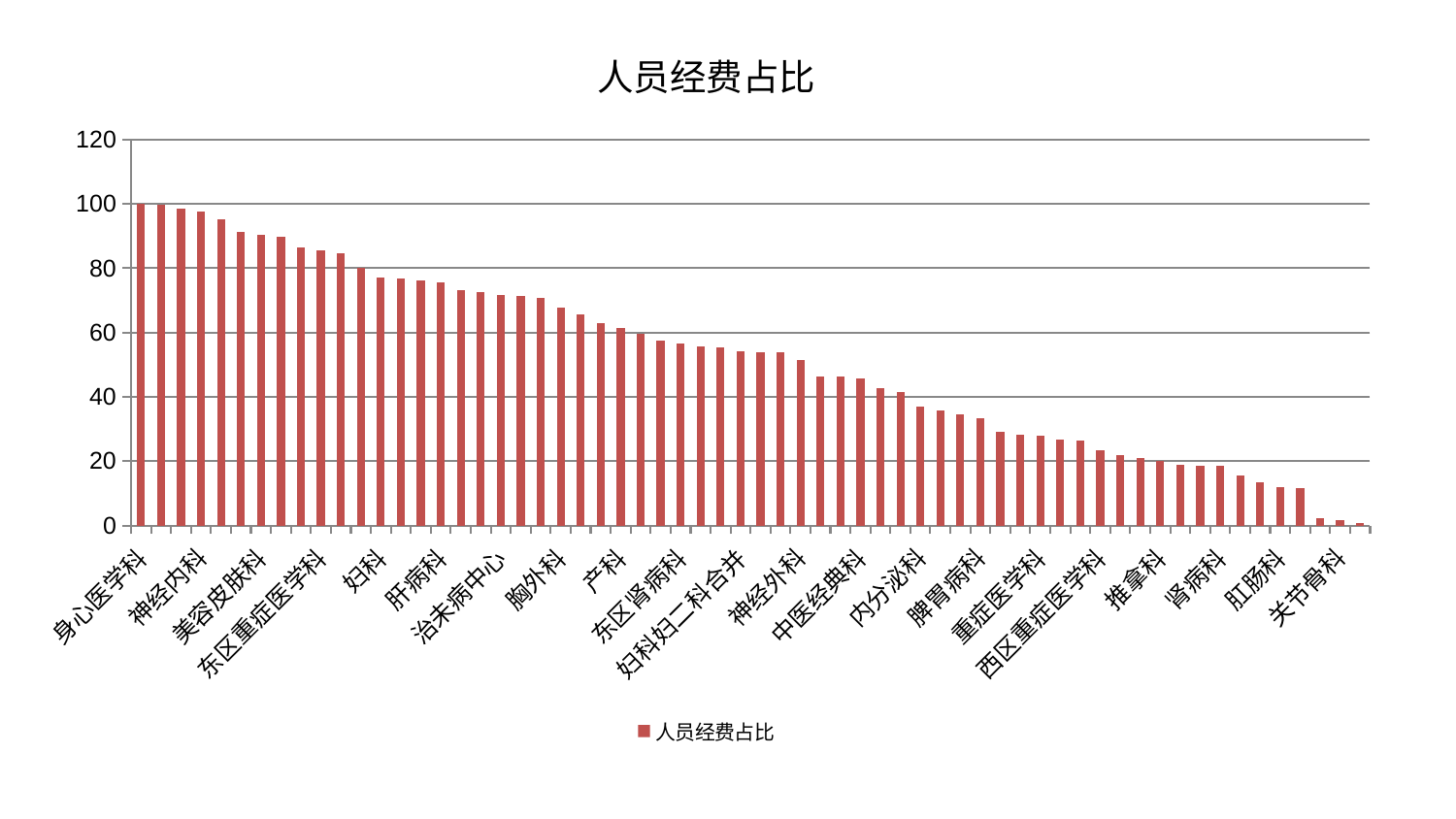

### Chart: 人员经费占比

| Category | 人员经费占比 |
|---|---|
| 身心医学科 | 100.0 |
| 口腔科 | 99.61336323234227 |
| 周围血管科 | 98.63402272802105 |
| 神经内科 | 97.713209510011 |
| 心病四科 | 95.11438650797395 |
| 血液科 | 91.27881868002332 |
| 美容皮肤科 | 90.3688989048024 |
| 妇二科 | 89.78839445272106 |
| 男科 | 86.44379341691594 |
| 东区重症医学科 | 85.41794644981404 |
| 针灸科 | 84.80053197523657 |
| 眼科 | 80.10252298356004 |
| 妇科 | 77.24515331552915 |
| 运动损伤骨科 | 76.8802807966769 |
| 心病一科 | 76.33337663797325 |
| 肝病科 | 75.72389339907883 |
| 脑病二科 | 73.11254350972436 |
| 心病三科 | 72.64113374653721 |
| 治未病中心 | 71.53338321392505 |
| 心病二科 | 71.3878868463963 |
| 老年医学科 | 70.7393391975034 |
| 胸外科 | 67.77108815899366 |
| 呼吸内科 | 65.71775941050342 |
| 微创骨科 | 62.92044566204138 |
| 产科 | 61.29978385315755 |
| 骨科 | 59.49872186079648 |
| 耳鼻喉科 | 57.569744195484745 |
| 东区肾病科 | 56.47605161021246 |
| 康复科 | 55.59436317508122 |
| 乳腺甲状腺外科 | 55.43104517881329 |
| 妇科妇二科合并 | 54.321288612983935 |
| 小儿骨科 | 53.981039684532405 |
| 创伤骨科 | 53.74476556303851 |
| 神经外科 | 51.44246813956122 |
| 肾脏内科 | 46.45352853575125 |
| 中医外治中心 | 46.278955483725156 |
| 中医经典科 | 45.600789475141866 |
| 肝胆外科 | 42.7595698140084 |
| 肿瘤内科 | 41.58457704633247 |
| 内分泌科 | 36.86705284179395 |
| 普通外科 | 35.71191311387618 |
| 医院 | 34.42285971694389 |
| 脾胃病科 | 33.4377688677199 |
| 脊柱骨科 | 29.22354491072126 |
| 心血管内科 | 28.205308359040444 |
| 重症医学科 | 27.786299444838033 |
| 风湿病科 | 26.615423395402615 |
| 脑病三科 | 26.395984607318155 |
| 西区重症医学科 | 23.49858492334506 |
| 小儿推拿科 | 21.771128870438346 |
| 脾胃科消化科合并 | 20.875853828349886 |
| 推拿科 | 20.176624752012582 |
| 脑病一科 | 18.71484236561068 |
| 综合内科 | 18.522302955361805 |
| 肾病科 | 18.41037019785454 |
| 皮肤科 | 15.68955640278669 |
| 泌尿外科 | 13.420142275396218 |
| 肛肠科 | 11.804033413519946 |
| 显微骨科 | 11.56173283604271 |
| 消化内科 | 2.419380173747468 |
| 关节骨科 | 1.779203816837891 |
| 儿科 | 0.6421804200931738 |
225